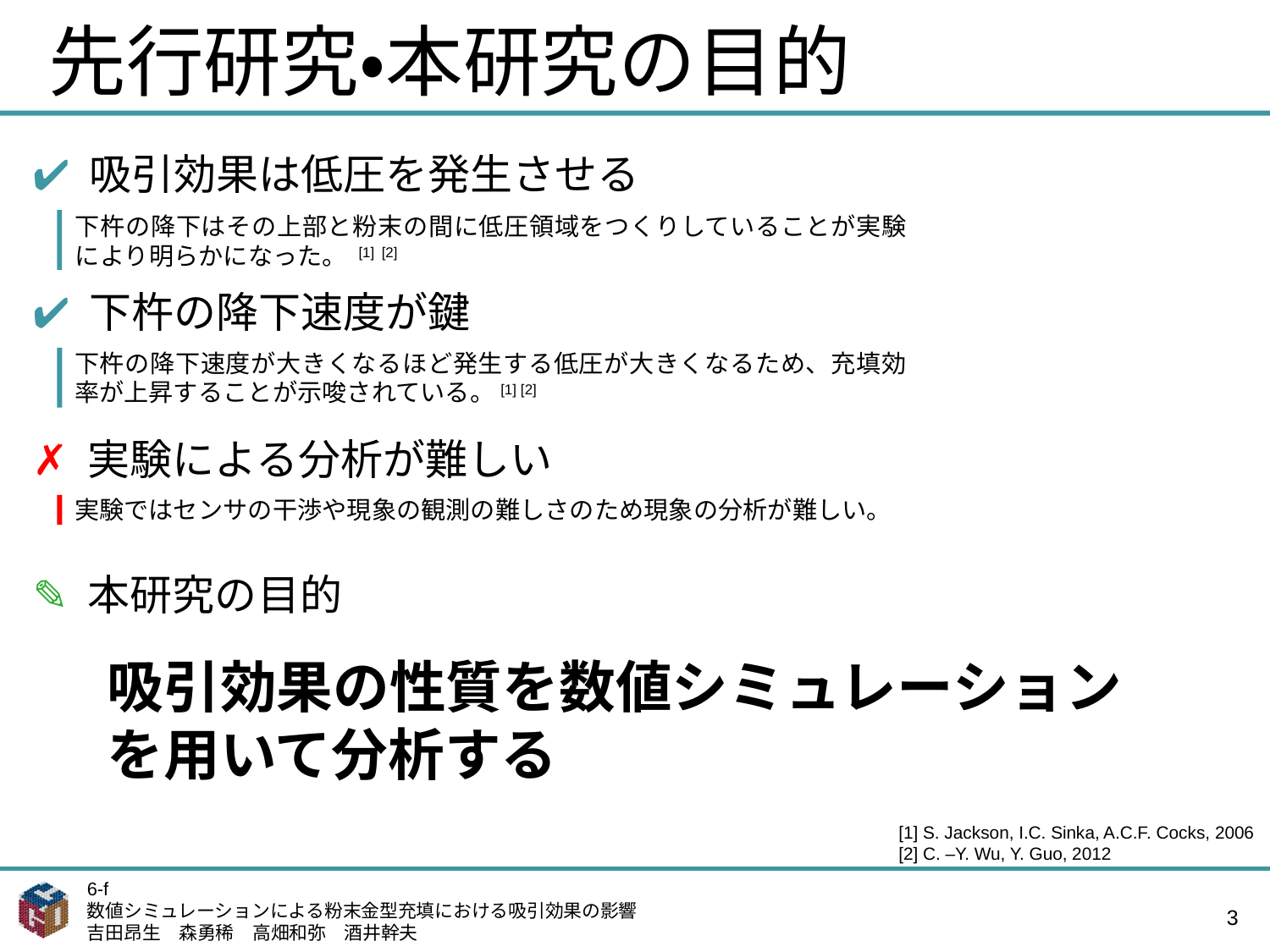

# 先行研究・本研究の目的
✔ 吸引効果は低圧を発生させる
下杵の降下はその上部と粉末の間に低圧領域をつくりしていることが実験により明らかになった。 [1] [2]

✔ 下杵の降下速度が鍵
下杵の降下速度が大きくなるほど発生する低圧が大きくなるため、充填効率が上昇することが示唆されている。[1] [2]

✗ 実験による分析が難しい
実験ではセンサの干渉や現象の観測の難しさのため現象の分析が難しい。

✎ 本研究の目的
吸引効果の性質を数値シミュレーションを用いて分析する
[1] S. Jackson, I.C. Sinka, A.C.F. Cocks, 2006
[2] C. –Y. Wu, Y. Guo, 2012